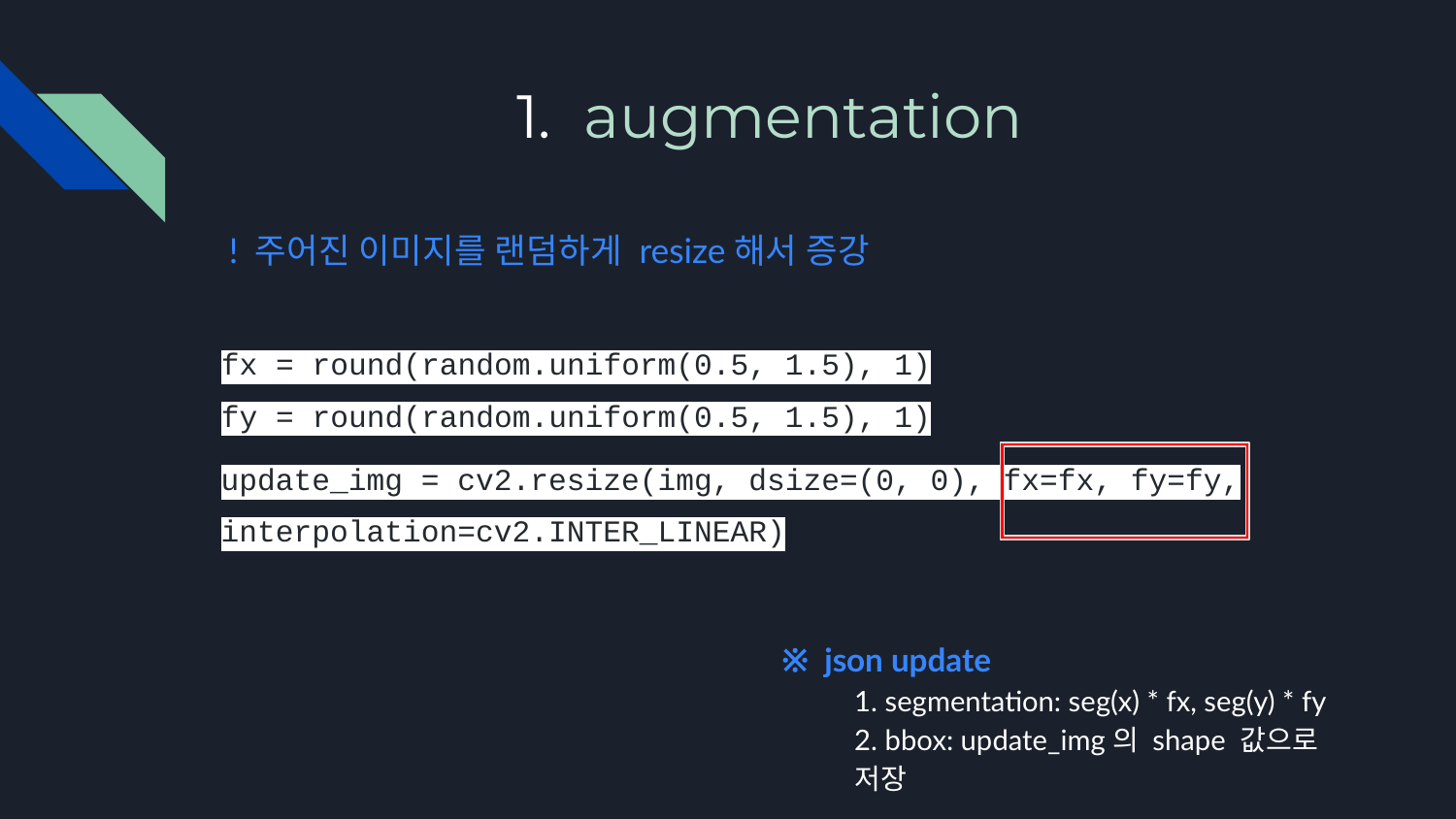

# augmentation
! 주어진 이미지를 랜덤하게 resize해서 증강

fx = round(random.uniform(0.5, 1.5), 1)
fy = round(random.uniform(0.5, 1.5), 1)

update_img = cv2.resize(img, dsize=(0, 0), fx=fx, fy=fy, interpolation=cv2.INTER_LINEAR)

※  json update
1. segmentation: seg(x) * fx, seg(y) * fy
2. bbox: update_img의 shape 값으로 저장